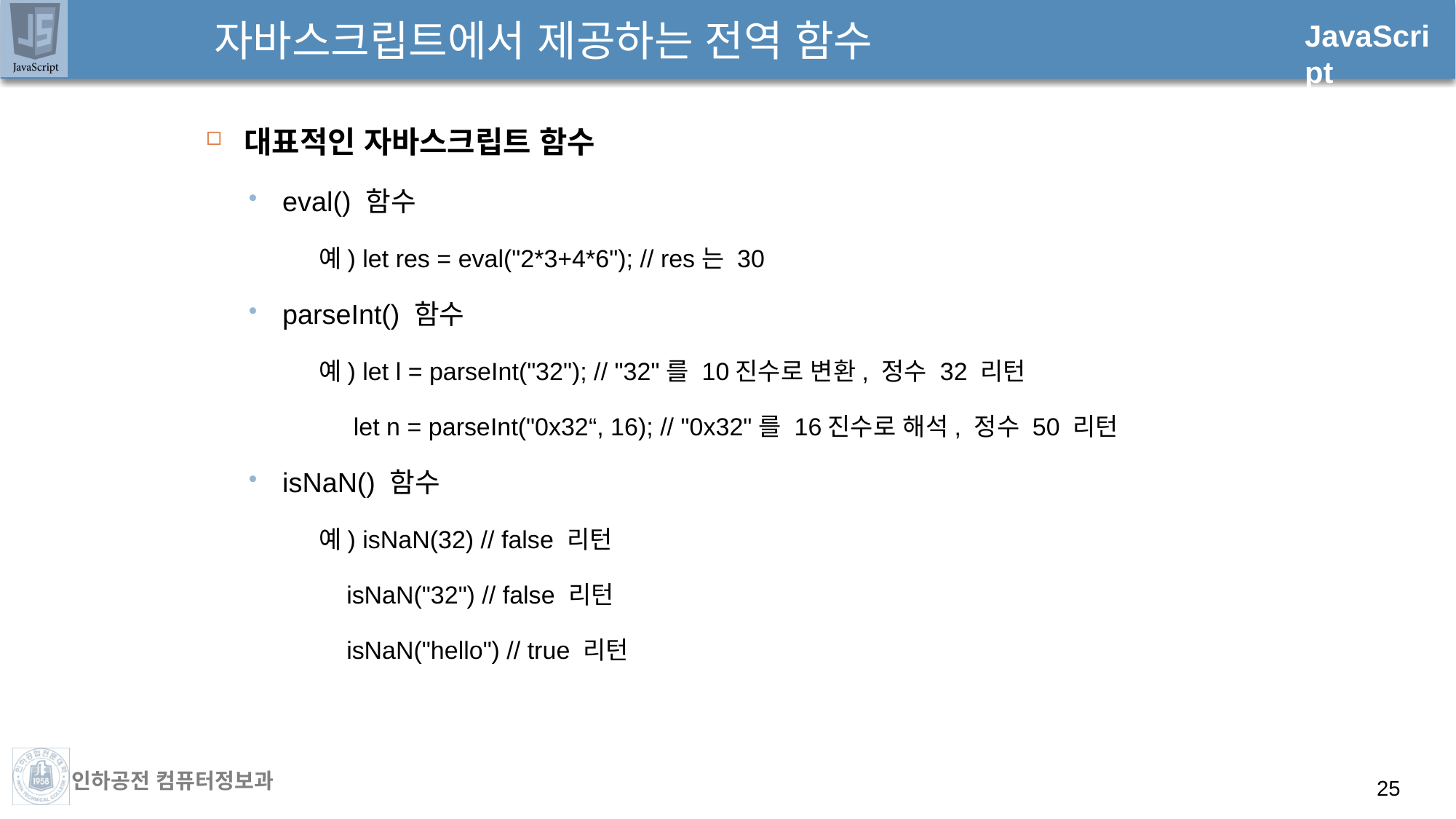

# 자바스크립트에서 제공하는 전역 함수
대표적인 자바스크립트 함수
eval() 함수
예) let res = eval("2*3+4*6"); // res는 30
parseInt() 함수
예) let l = parseInt("32"); // "32"를 10진수로 변환, 정수 32 리턴
     let n = parseInt("0x32“, 16); // "0x32"를 16진수로 해석, 정수 50 리턴
isNaN() 함수
예) isNaN(32) // false 리턴
    isNaN("32") // false 리턴
    isNaN("hello") // true 리턴